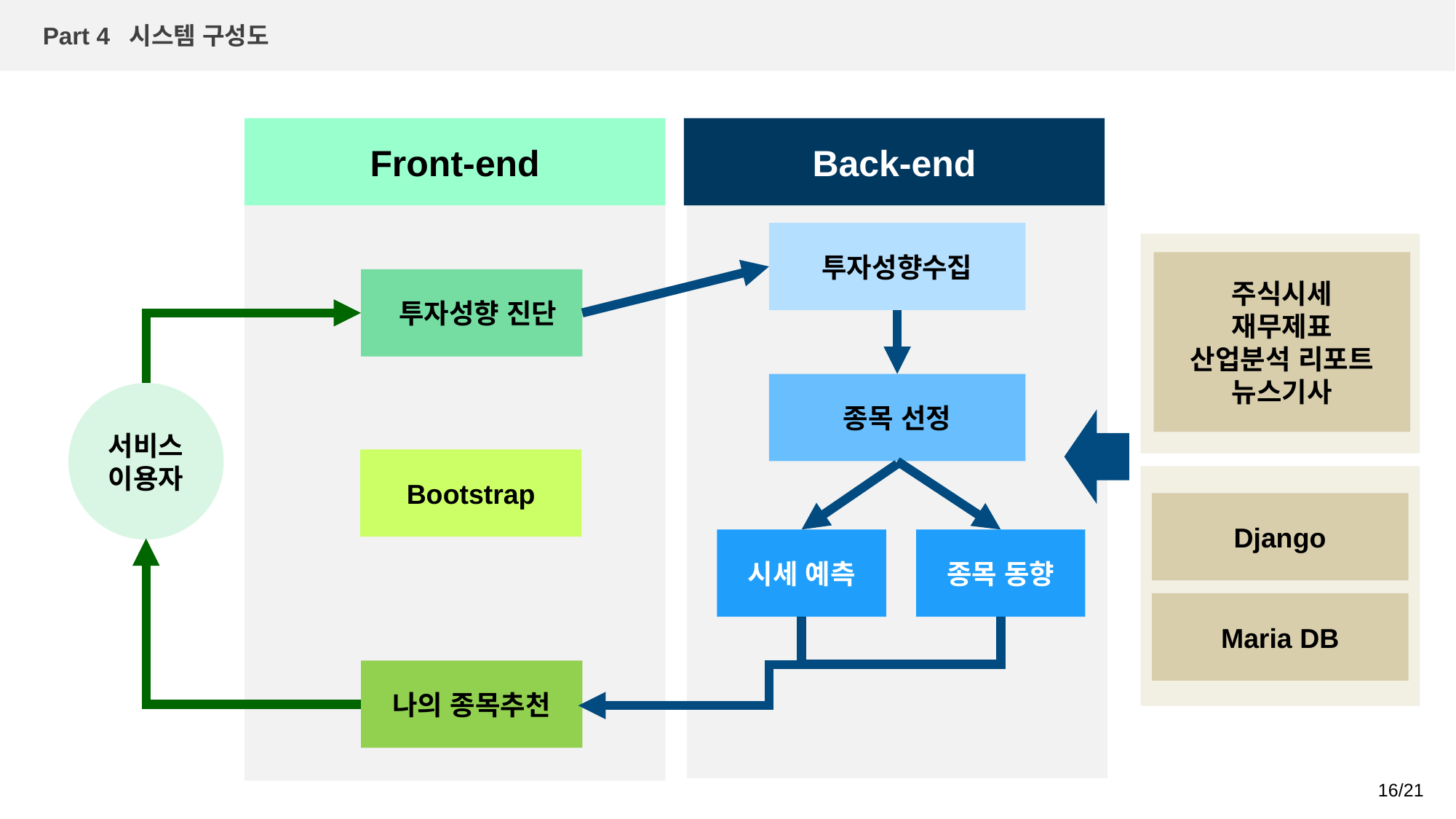

Part 4  시스템 구성도
Front-end
Back-end

투자성향수집

주식시세
재무제표
산업분석 리포트
뉴스기사
 투자성향 진단
종목 선정
서비스
이용자

Bootstrap

Django
시세 예측
종목 동향
Maria DB
나의 종목추천